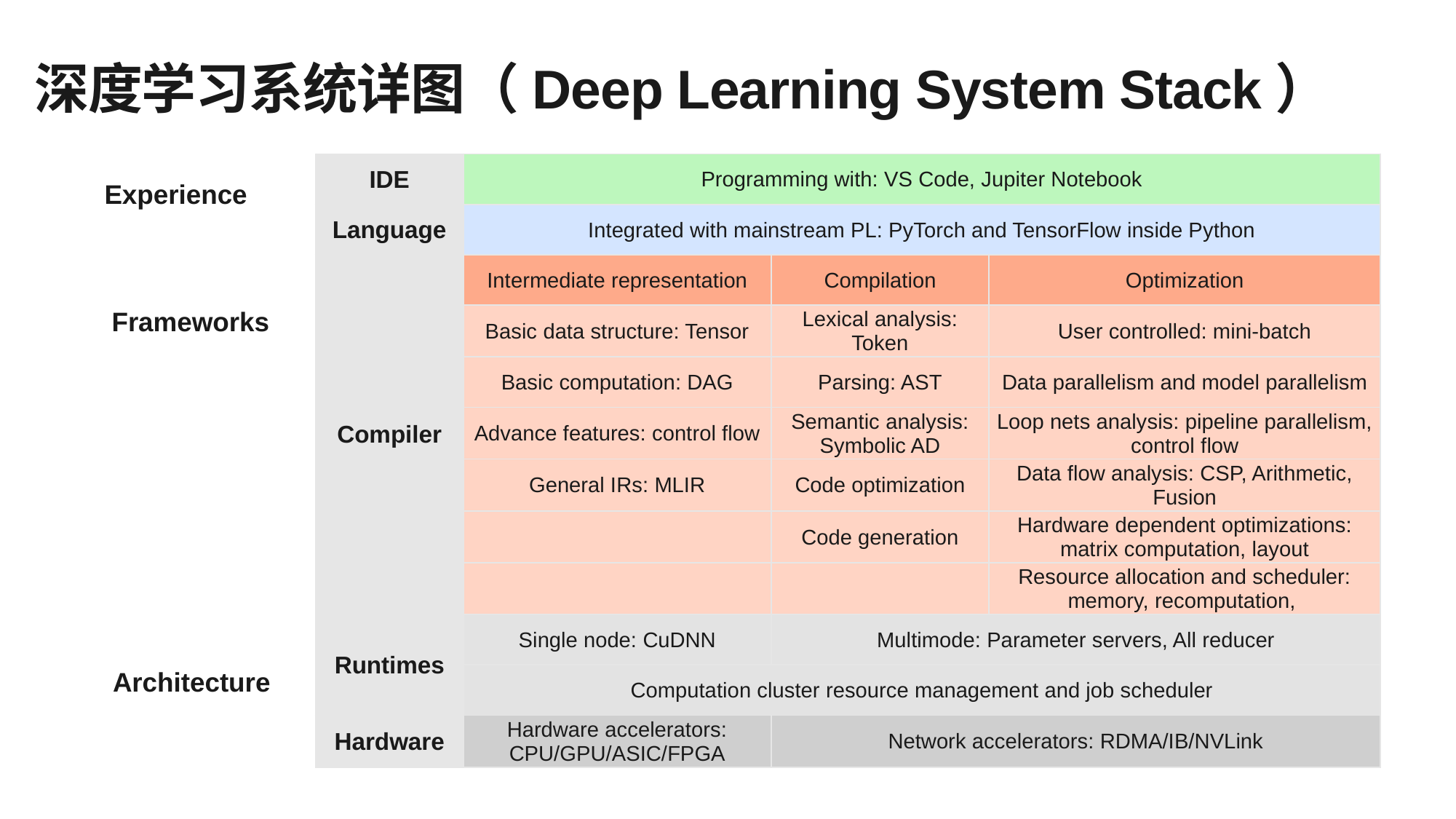

44
深度学习系统详图（Deep Learning System Stack）
| IDE | Programming with: VS Code, Jupiter Notebook |  |  |
| --- | --- | --- | --- |
| Language | Integrated with mainstream PL: PyTorch and TensorFlow inside Python |  |  |
| Compiler | Intermediate representation | Compilation | Optimization |
|  | Basic data structure: Tensor | Lexical analysis: Token | User controlled: mini-batch |
|  | Basic computation: DAG | Parsing: AST | Data parallelism and model parallelism |
|  | Advance features: control flow | Semantic analysis: Symbolic AD | Loop nets analysis: pipeline parallelism, control flow |
|  | General IRs: MLIR | Code optimization | Data flow analysis: CSP, Arithmetic, Fusion |
|  |  | Code generation | Hardware dependent optimizations: matrix computation, layout |
|  |  |  | Resource allocation and scheduler: memory, recomputation, |
| Runtimes | Single node: CuDNN | Multimode: Parameter servers, All reducer |  |
|  | Computation cluster resource management and job scheduler |  |  |
| Hardware | Hardware accelerators: CPU/GPU/ASIC/FPGA | Network accelerators: RDMA/IB/NVLink |  |
Experience
Frameworks
Architecture